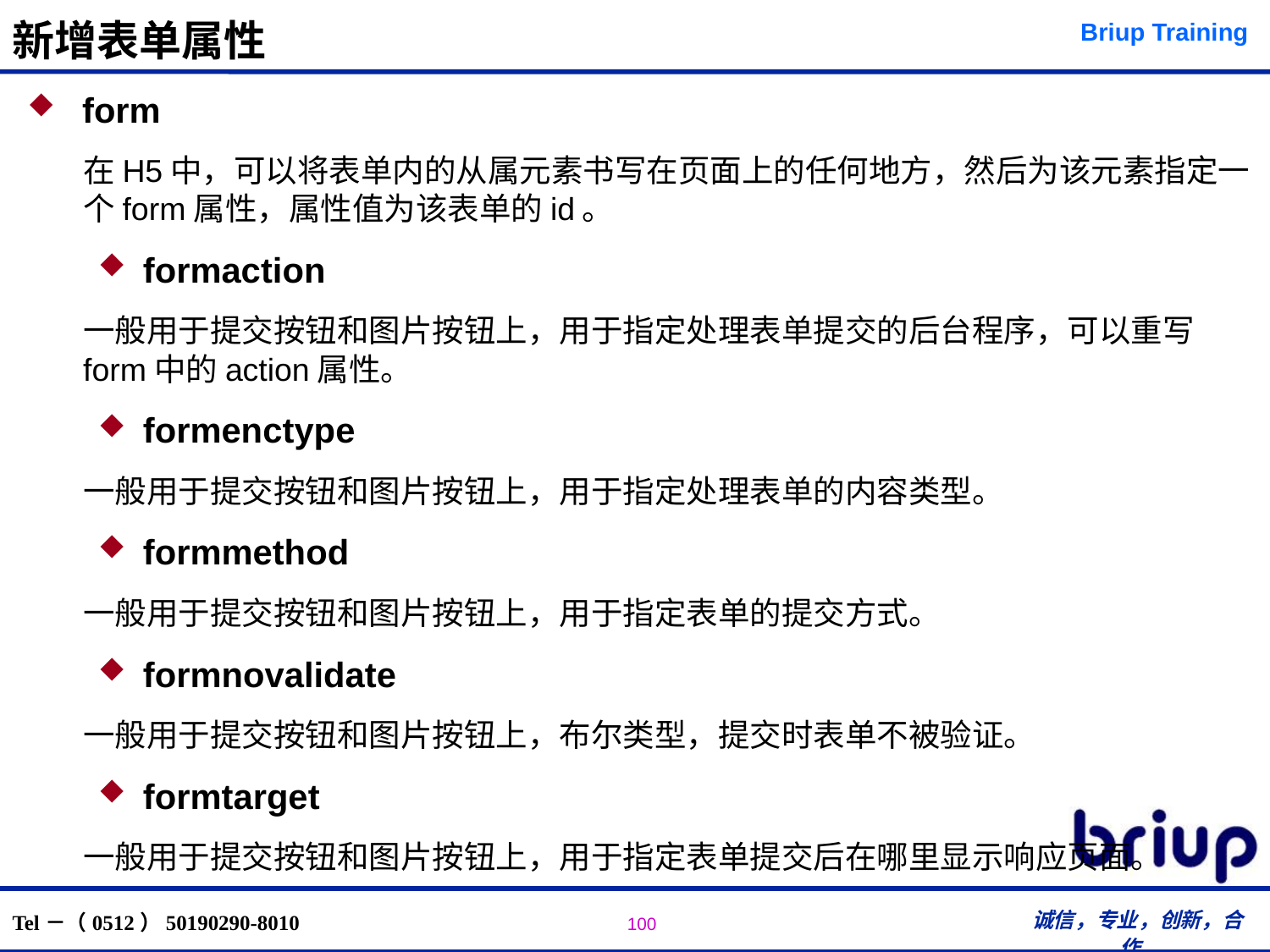

# 新增表单属性
 form
在H5中，可以将表单内的从属元素书写在页面上的任何地方，然后为该元素指定一个form属性，属性值为该表单的id。
formaction
一般用于提交按钮和图片按钮上，用于指定处理表单提交的后台程序，可以重写form中的action属性。
formenctype
一般用于提交按钮和图片按钮上，用于指定处理表单的内容类型。
formmethod
一般用于提交按钮和图片按钮上，用于指定表单的提交方式。
formnovalidate
一般用于提交按钮和图片按钮上，布尔类型，提交时表单不被验证。
formtarget
一般用于提交按钮和图片按钮上，用于指定表单提交后在哪里显示响应页面。